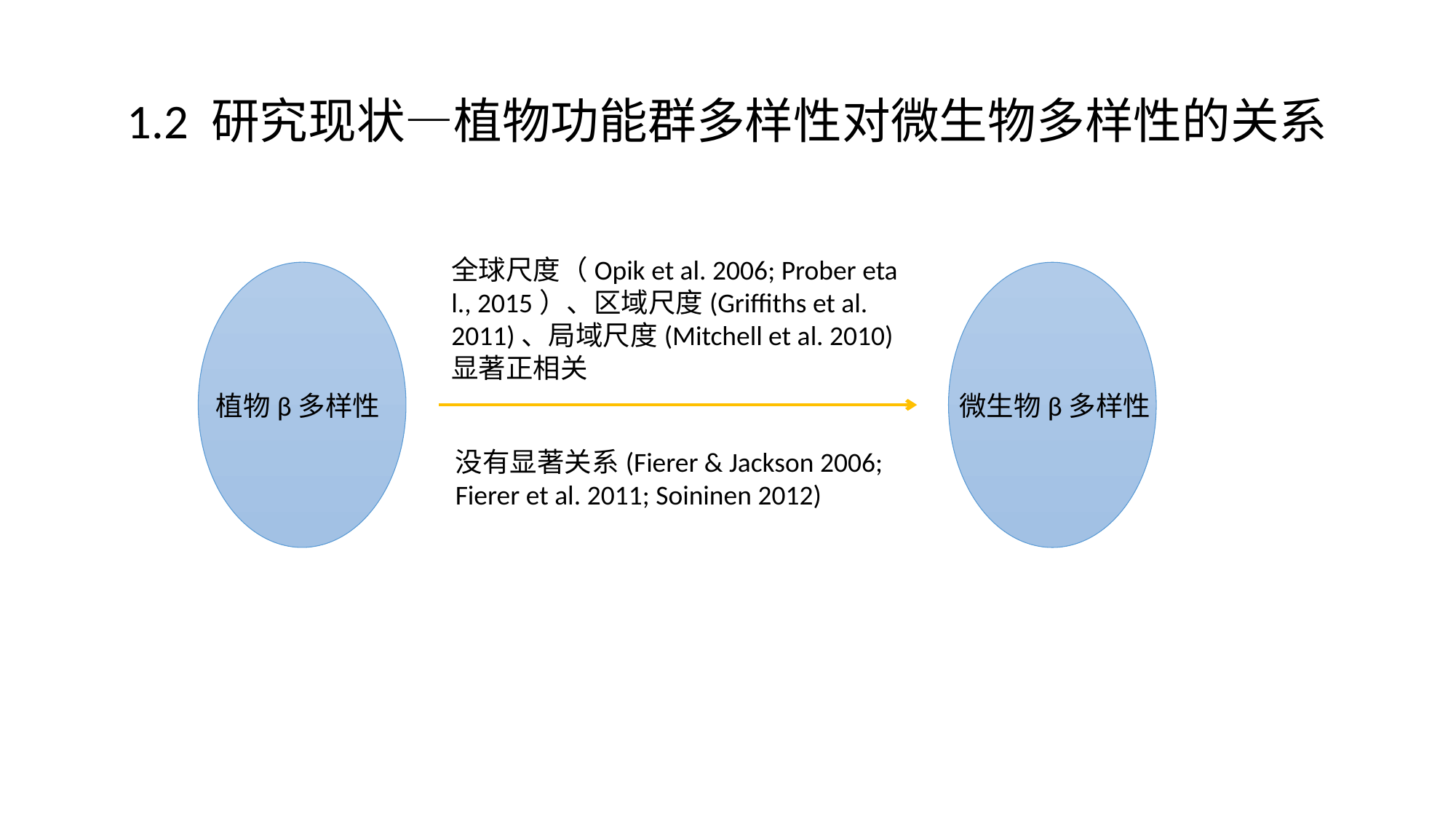

# 1.2 研究现状—植物功能群多样性对微生物多样性的关系
全球尺度（Opik et al. 2006; Prober eta l., 2015）、区域尺度(Griffiths et al. 2011)、局域尺度(Mitchell et al. 2010)显著正相关

植物β多样性
微生物β多样性
没有显著关系(Fierer & Jackson 2006; Fierer et al. 2011; Soininen 2012)